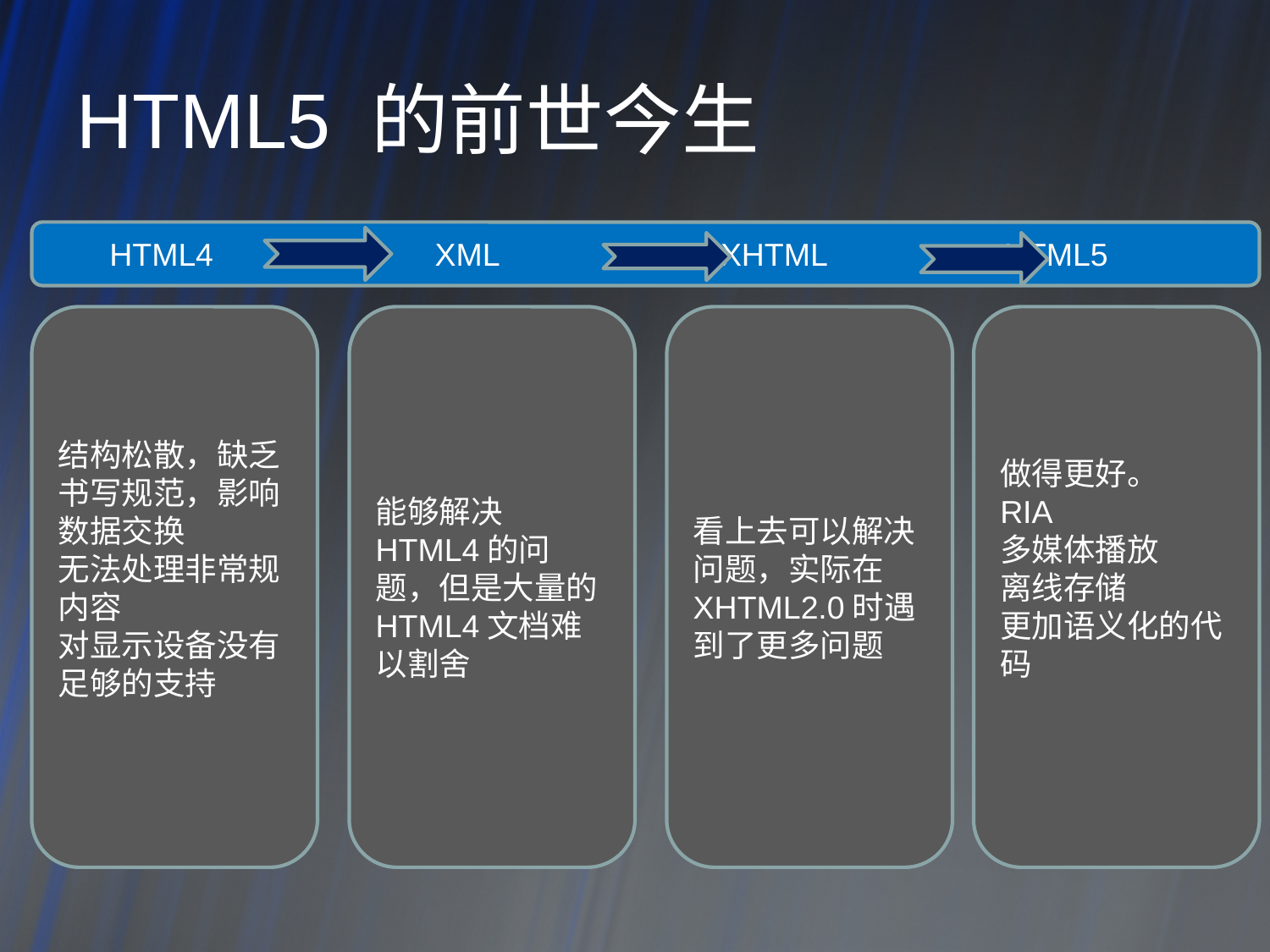

# HTML5 的前世今生
       HTML4                         XML                         XHTML                    HTML5

结构松散，缺乏书写规范，影响数据交换
无法处理非常规内容
对显示设备没有足够的支持

能够解决HTML4的问题，但是大量的HTML4文档难以割舍
看上去可以解决问题，实际在XHTML2.0时遇到了更多问题
做得更好。
RIA
多媒体播放
离线存储
更加语义化的代码